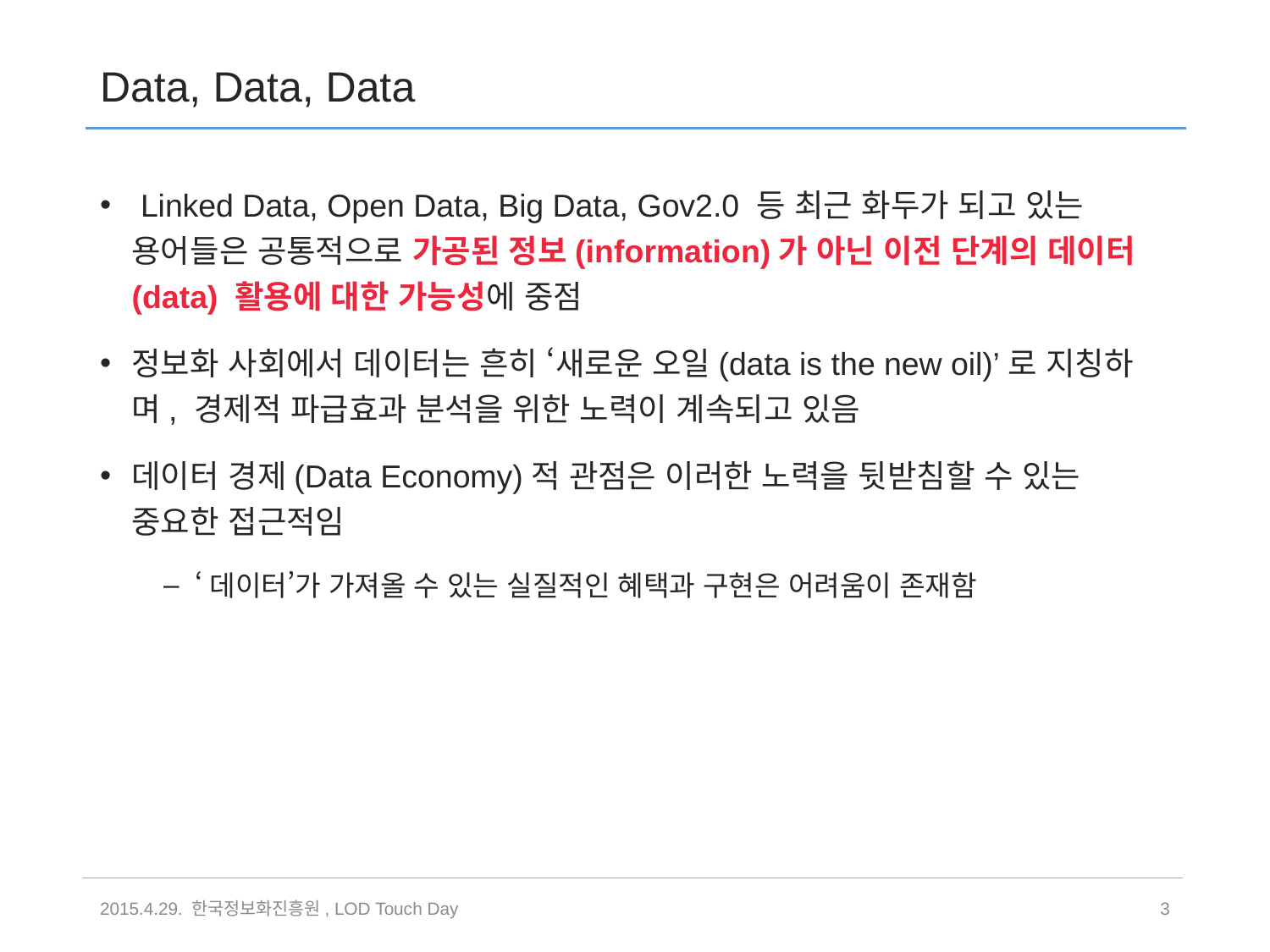

# Data, Data, Data
 Linked Data, Open Data, Big Data, Gov2.0 등 최근 화두가 되고 있는 용어들은 공통적으로 가공된 정보(information)가 아닌 이전 단계의 데이터(data) 활용에 대한 가능성에 중점
정보화 사회에서 데이터는 흔히 ‘새로운 오일(data is the new oil)’로 지칭하며, 경제적 파급효과 분석을 위한 노력이 계속되고 있음
데이터 경제(Data Economy)적 관점은 이러한 노력을 뒷받침할 수 있는 중요한 접근적임
‘데이터’가 가져올 수 있는 실질적인 혜택과 구현은 어려움이 존재함
2015.4.29. 한국정보화진흥원, LOD Touch Day
3